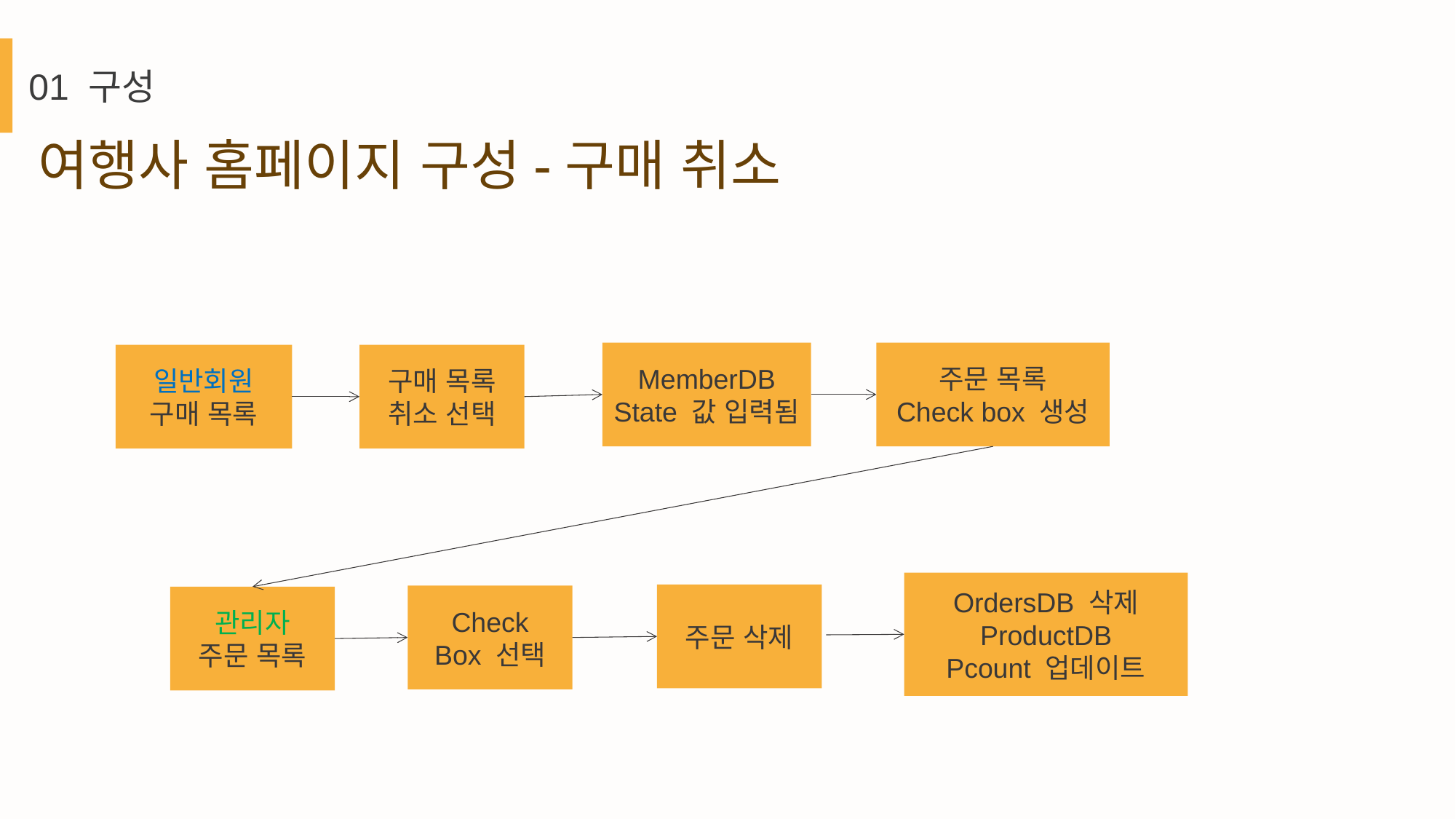

01 구성
여행사 홈페이지 구성-구매 취소
MemberDB
State 값 입력됨
주문 목록
Check box 생성
일반회원
구매 목록
구매 목록
취소 선택
OrdersDB 삭제
ProductDB
Pcount 업데이트
주문 삭제
Check
Box 선택
관리자
주문 목록